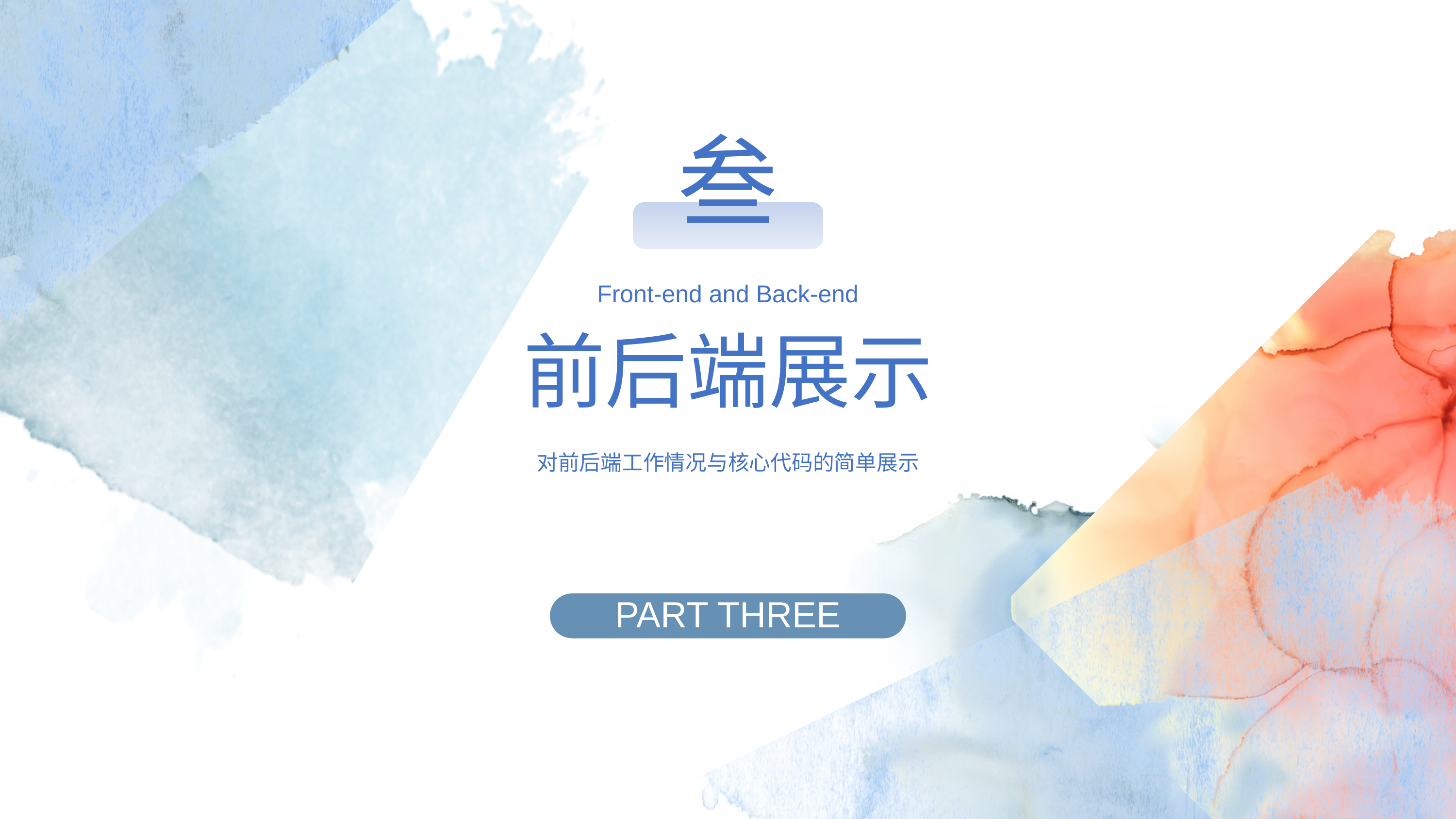

叁

Front-end and Back-end
前后端展示
对前后端工作情况与核心代码的简单展示
PART THREE